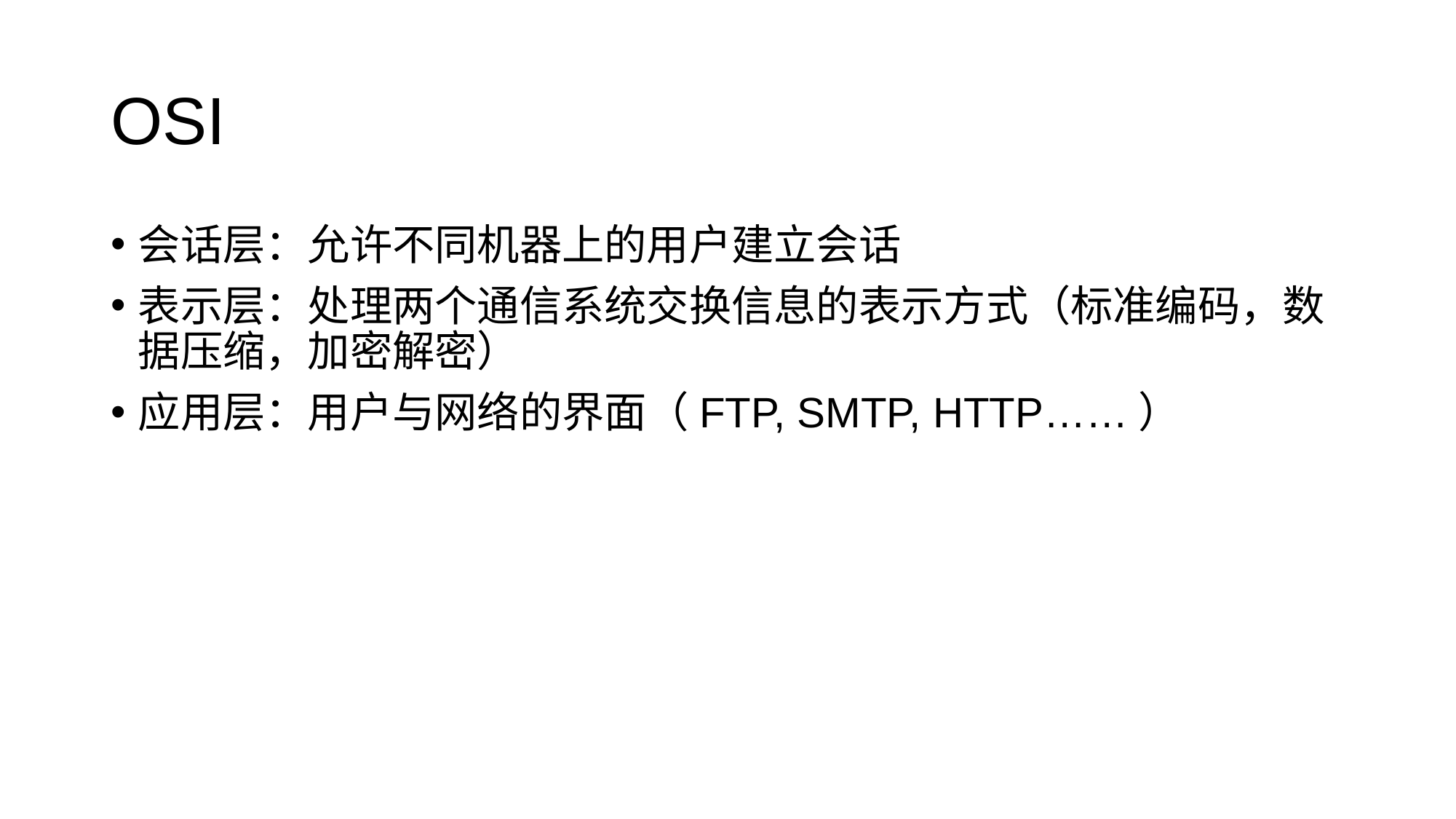

# OSI
会话层：允许不同机器上的用户建立会话
表示层：处理两个通信系统交换信息的表示方式（标准编码，数据压缩，加密解密）
应用层：用户与网络的界面（FTP, SMTP, HTTP……）